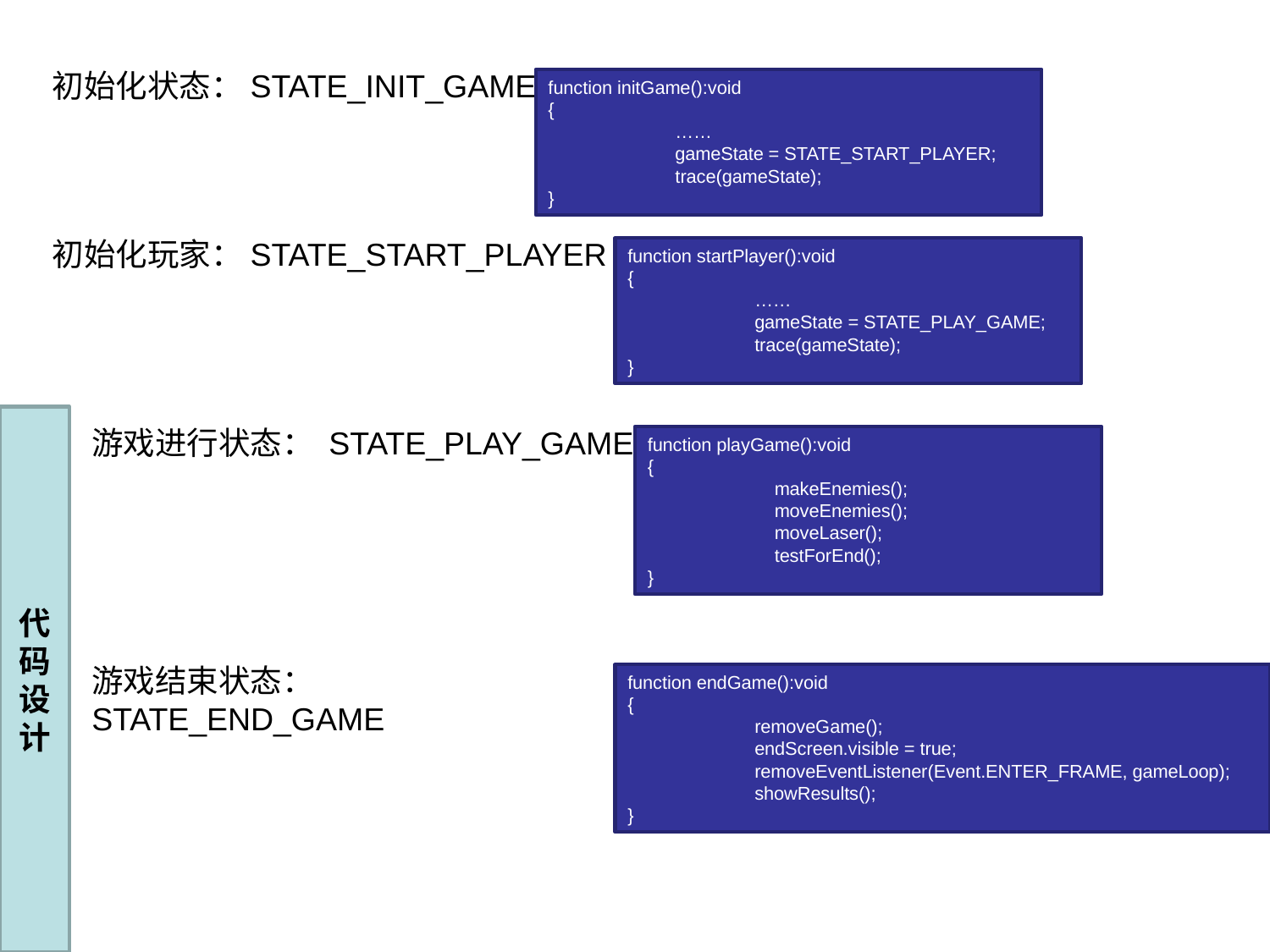

初始化状态：STATE_INIT_GAME
function initGame():void
{
	……
	gameState = STATE_START_PLAYER;
	trace(gameState);
}
初始化玩家：STATE_START_PLAYER
function startPlayer():void
{
	……
	gameState = STATE_PLAY_GAME;
	trace(gameState);
}
代码设计
游戏进行状态： STATE_PLAY_GAME
function playGame():void
{
	makeEnemies();
	moveEnemies();
	moveLaser();
	testForEnd();
}
游戏结束状态：STATE_END_GAME
function endGame():void
{
	removeGame();
	endScreen.visible = true;
	removeEventListener(Event.ENTER_FRAME, gameLoop);
	showResults();
}